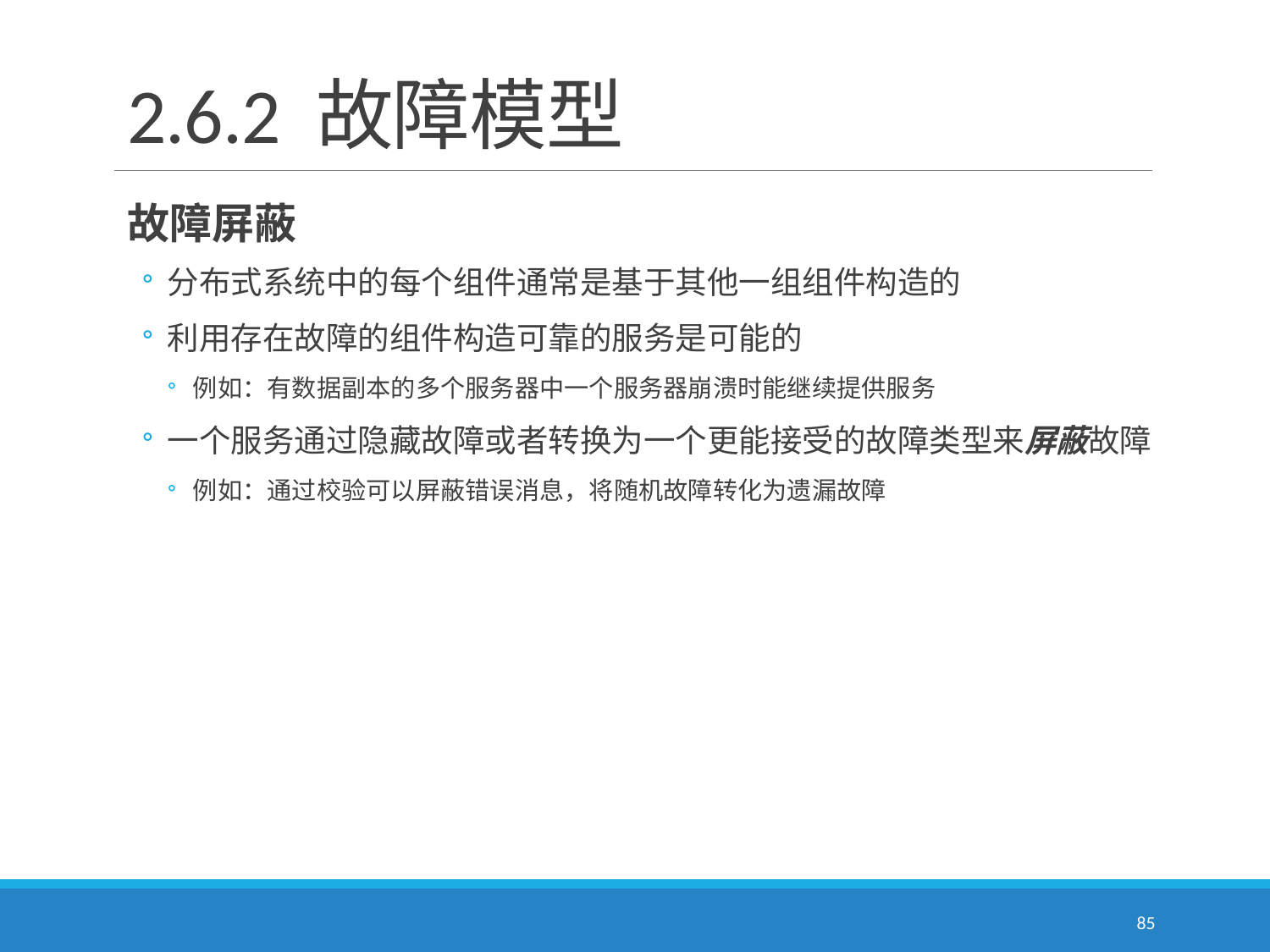

# 2.6.2 故障模型
故障屏蔽
分布式系统中的每个组件通常是基于其他一组组件构造的
利用存在故障的组件构造可靠的服务是可能的
例如：有数据副本的多个服务器中一个服务器崩溃时能继续提供服务
一个服务通过隐藏故障或者转换为一个更能接受的故障类型来屏蔽故障
例如：通过校验可以屏蔽错误消息，将随机故障转化为遗漏故障
85